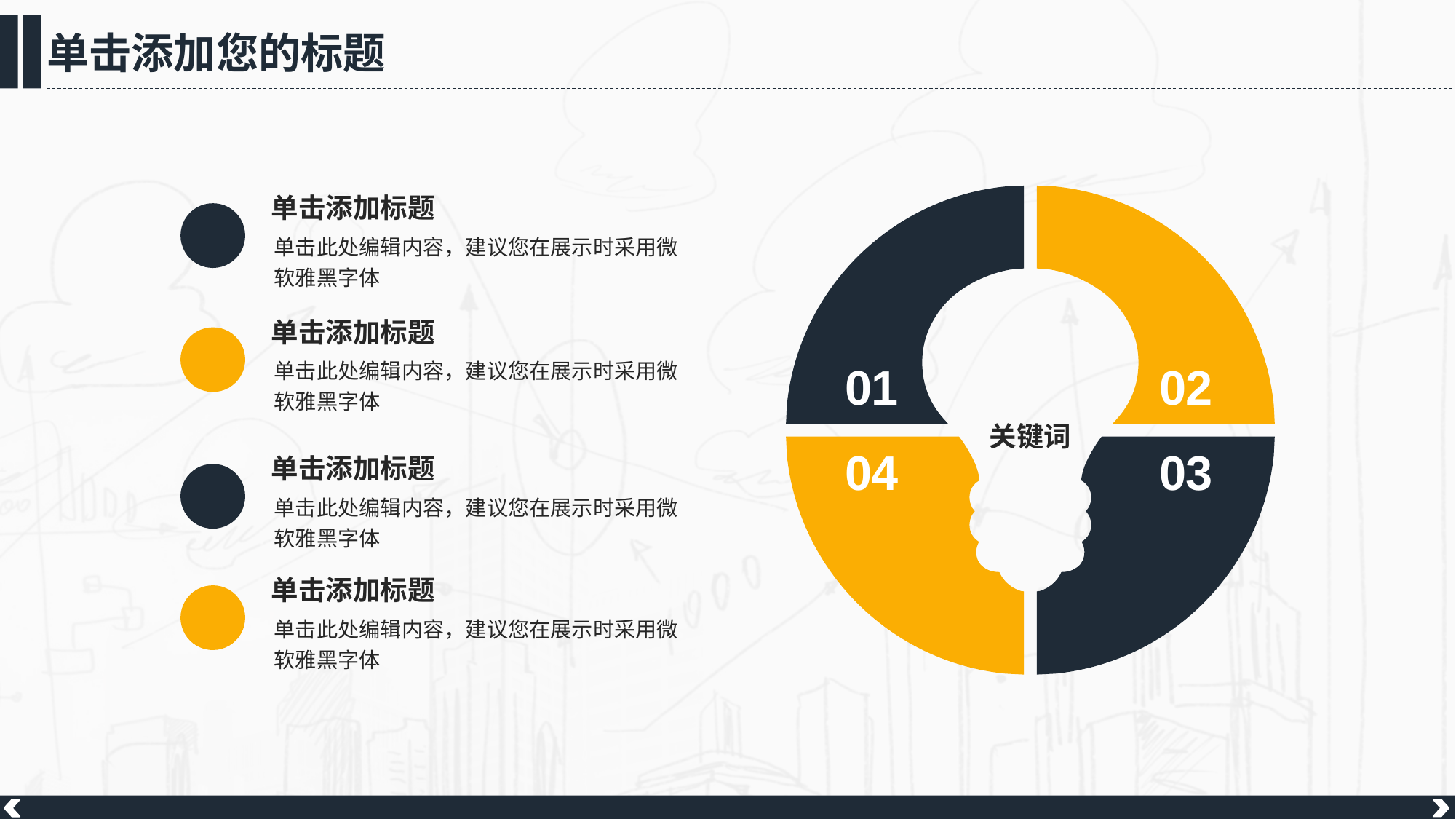

单击添加标题

单击此处编辑内容，建议您在展示时采用微软雅黑字体
单击添加标题

02
01
单击此处编辑内容，建议您在展示时采用微软雅黑字体
关键词

04
03

单击添加标题

单击此处编辑内容，建议您在展示时采用微软雅黑字体
单击添加标题

单击此处编辑内容，建议您在展示时采用微软雅黑字体